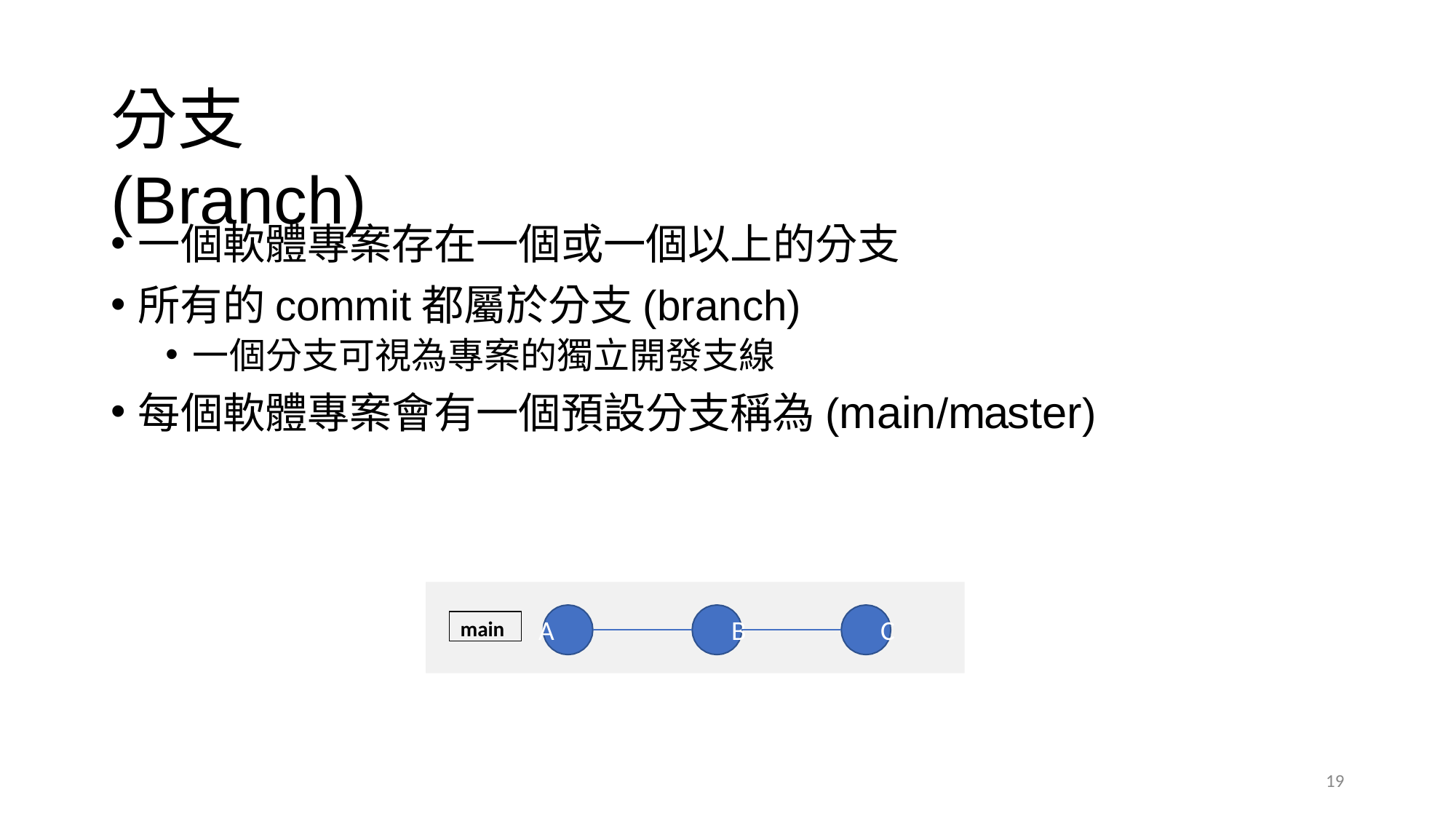

# 分支(Branch)
一個軟體專案存在一個或一個以上的分支
所有的commit都屬於分支(branch)
一個分支可視為專案的獨立開發支線
每個軟體專案會有一個預設分支稱為(main/master)

A	B	C

main

19